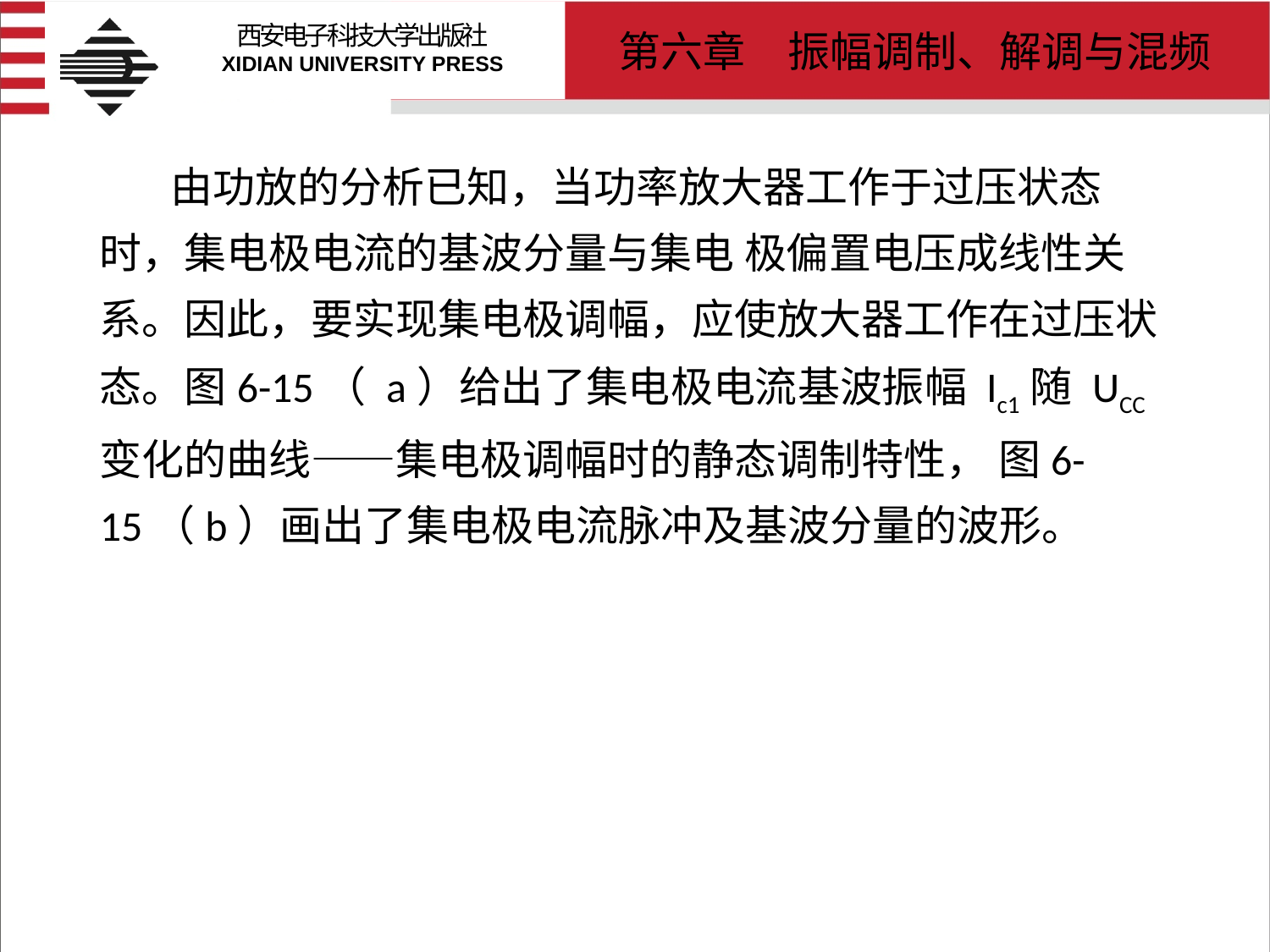

# 由功放的分析已知，当功率放大器工作于过压状态时，集电极电流的基波分量与集电 极偏置电压成线性关系。因此，要实现集电极调幅，应使放大器工作在过压状态。图6-15（ a）给出了集电极电流基波振幅 Ic1随 UCC变化的曲线——集电极调幅时的静态调制特性， 图6-15（b）画出了集电极电流脉冲及基波分量的波形。